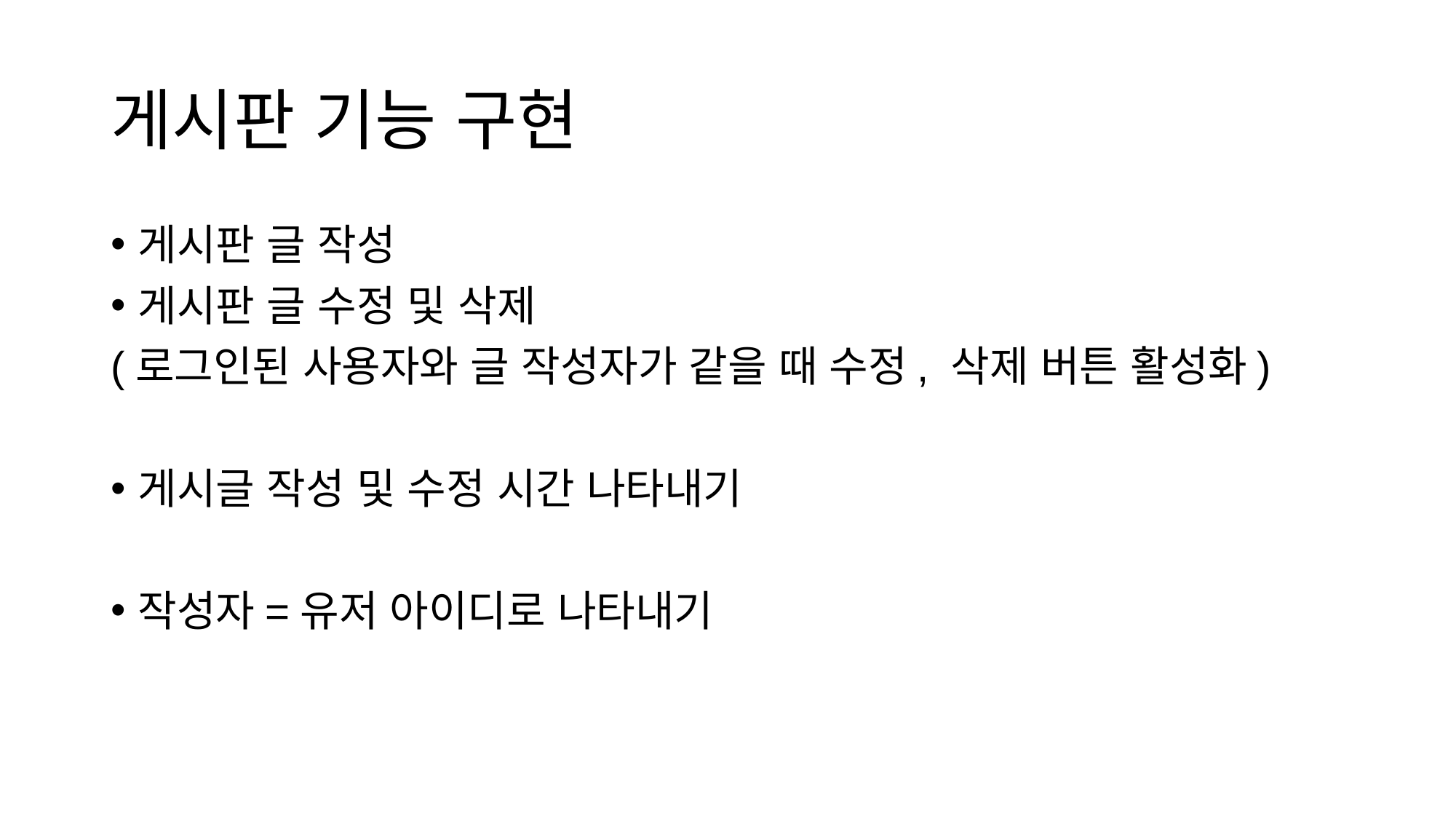

# 게시판 기능 구현
게시판 글 작성
게시판 글 수정 및 삭제
(로그인된 사용자와 글 작성자가 같을 때 수정, 삭제 버튼 활성화)

게시글 작성 및 수정 시간 나타내기

작성자=유저 아이디로 나타내기